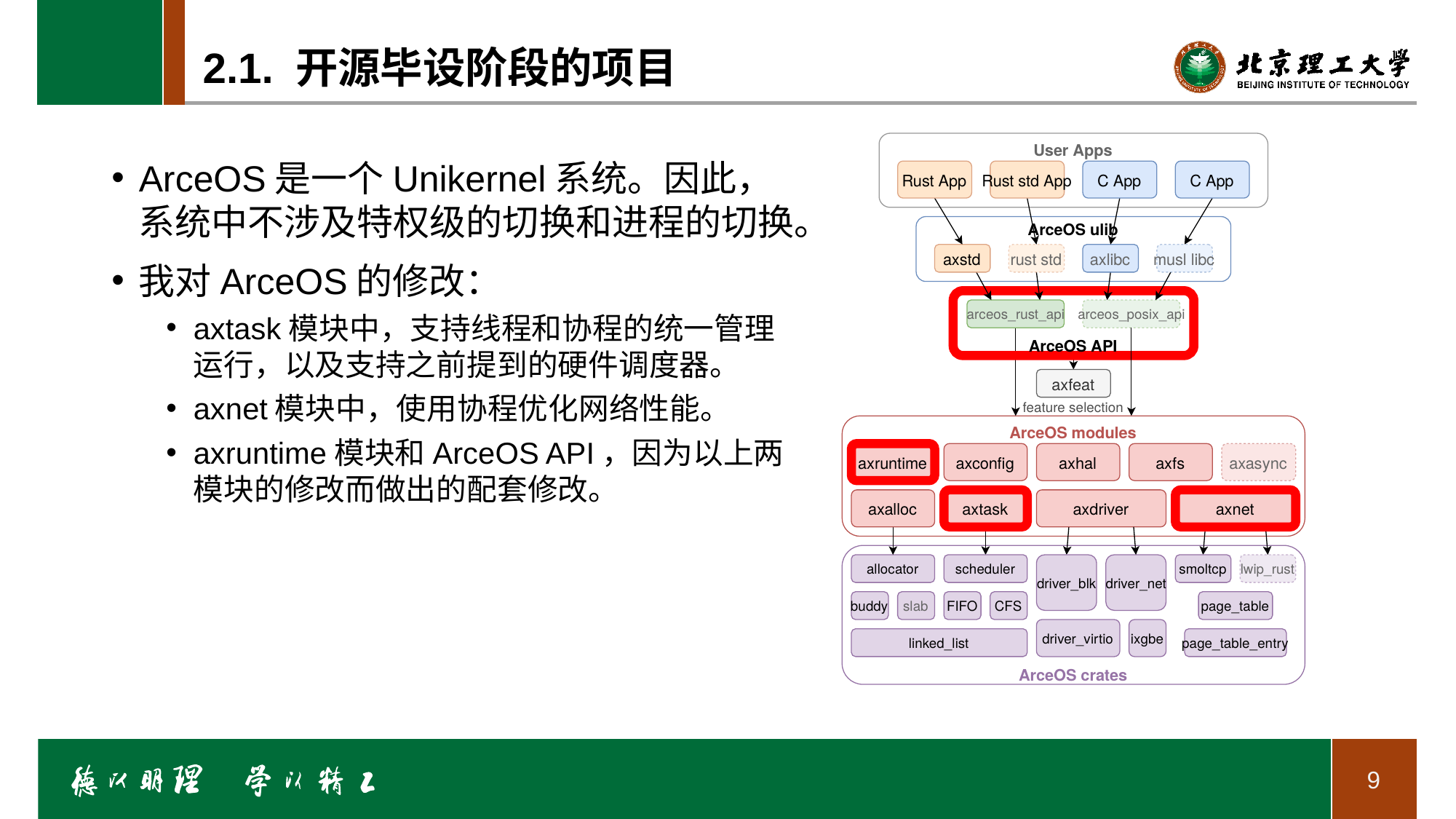

# 2.1. 开源毕设阶段的项目

User Apps

Rust App
Rust std App
C App
C App

ArceOS ulib

axstd
rust std
axlibc
musl libc

arceos_rust_api
arceos_posix_api

ArceOS API

axfeat

feature selection

ArceOS modules

axruntime
axconfig
axhal
axfs
axasync

axalloc
axtask
axdriver
axnet

allocator
scheduler
smoltcp
lwip_rust
driver_blk
driver_net

buddy
slab
FIFO
CFS
page_table

driver_virtio
ixgbe

linked_list
page_table_entry
ArceOS crates
ArceOS是一个Unikernel系统。因此，系统中不涉及特权级的切换和进程的切换。
我对ArceOS的修改：
axtask模块中，支持线程和协程的统一管理运行，以及支持之前提到的硬件调度器。
axnet模块中，使用协程优化网络性能。
axruntime模块和ArceOS API，因为以上两模块的修改而做出的配套修改。